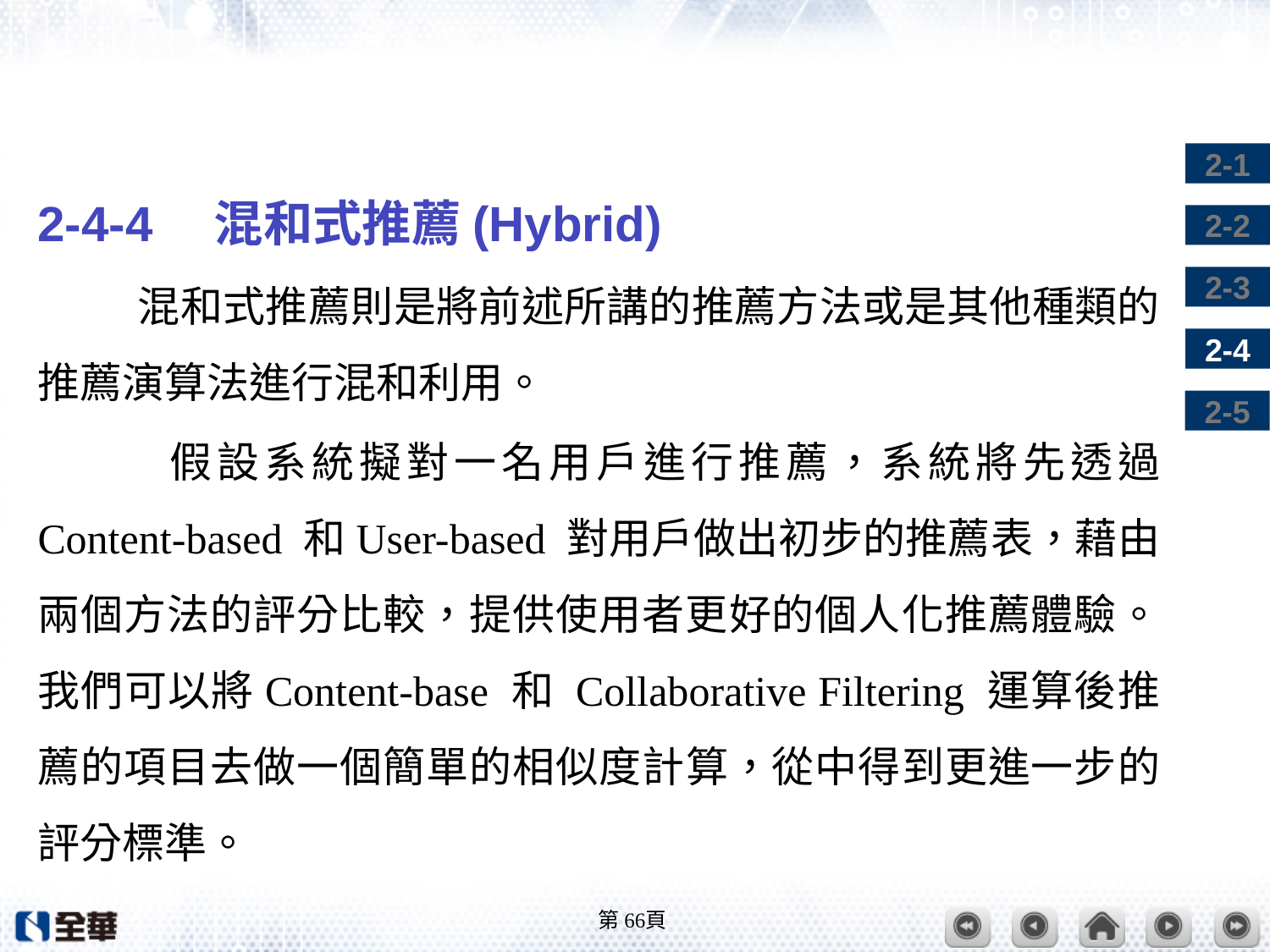

#
2-4-4　混和式推薦(Hybrid)
混和式推薦則是將前述所講的推薦方法或是其他種類的推薦演算法進行混和利用。
	假設系統擬對一名用戶進行推薦，系統將先透過 Content-based 和User-based 對用戶做出初步的推薦表，藉由兩個方法的評分比較，提供使用者更好的個人化推薦體驗。我們可以將Content-base 和 Collaborative Filtering 運算後推薦的項目去做一個簡單的相似度計算，從中得到更進一步的評分標準。